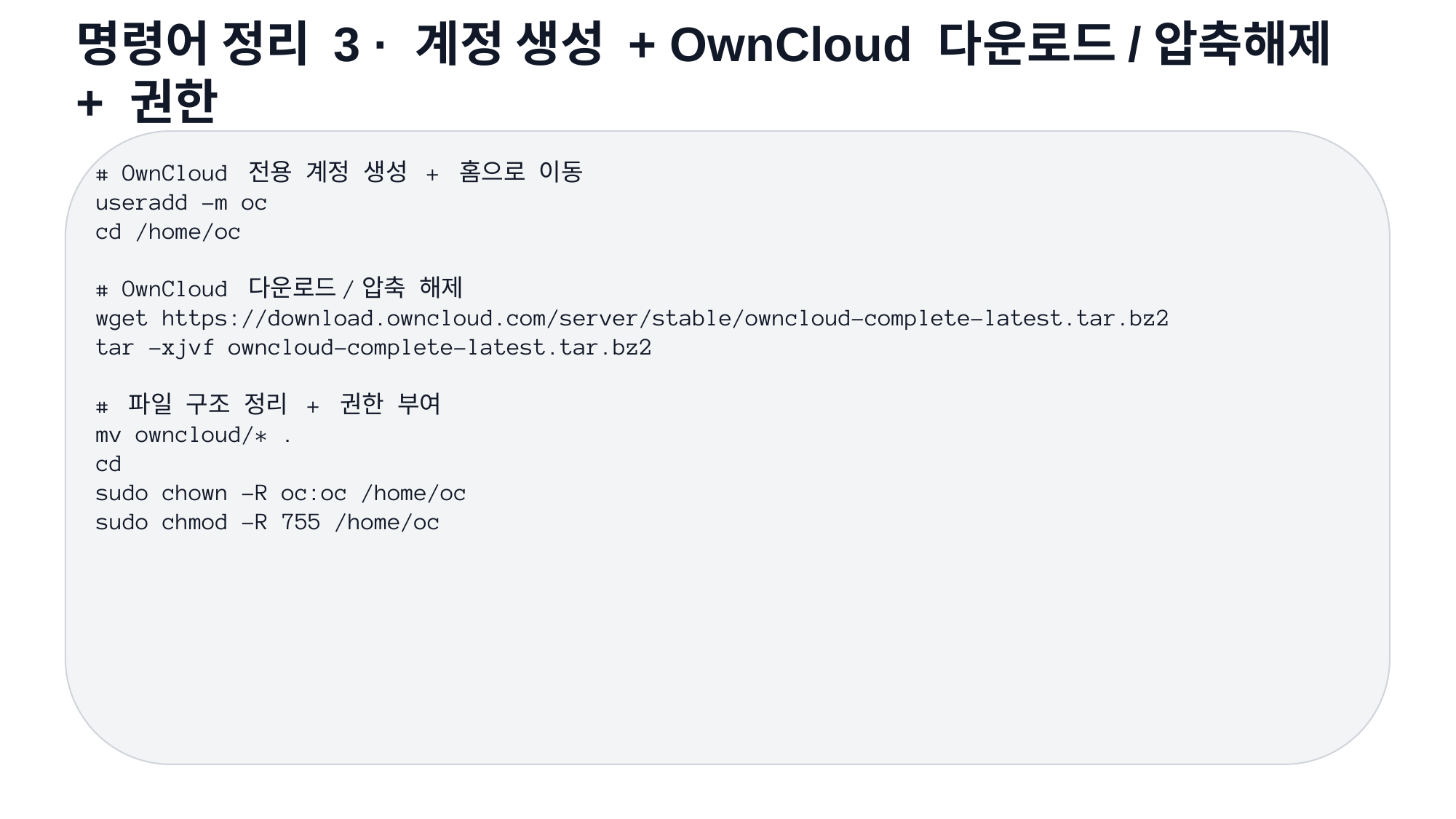

명령어 정리 3 · 계정 생성 + OwnCloud 다운로드/압축해제 + 권한

# OwnCloud 전용 계정 생성 + 홈으로 이동
useradd -m oc
cd /home/oc

# OwnCloud 다운로드/압축 해제
wget https://download.owncloud.com/server/stable/owncloud-complete-latest.tar.bz2
tar -xjvf owncloud-complete-latest.tar.bz2

# 파일 구조 정리 + 권한 부여
mv owncloud/* .
cd
sudo chown -R oc:oc /home/oc
sudo chmod -R 755 /home/oc